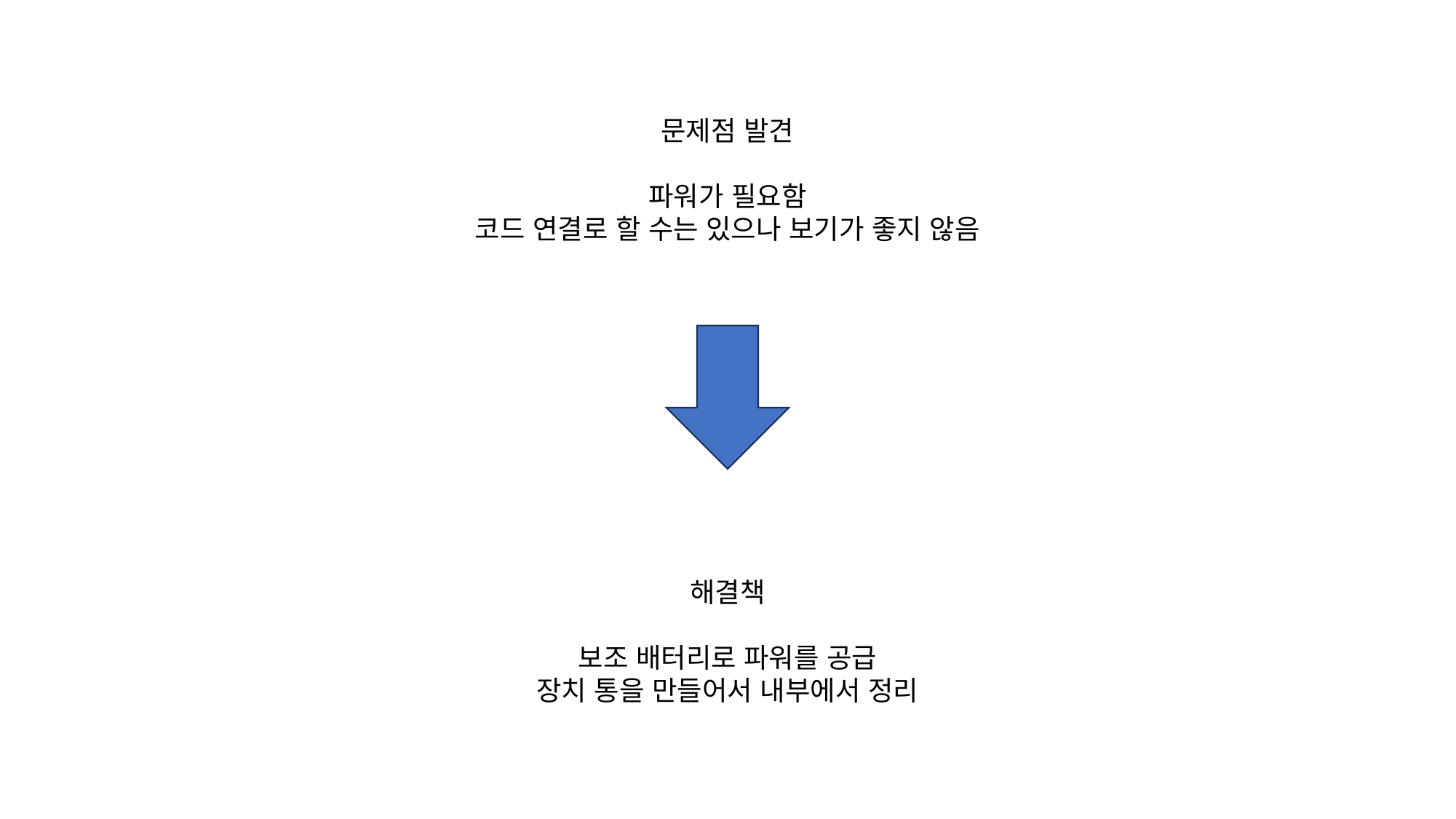

문제점 발견

파워가 필요함
코드 연결로 할 수는 있으나 보기가 좋지 않음

해결책

보조 배터리로 파워를 공급
장치 통을 만들어서 내부에서 정리